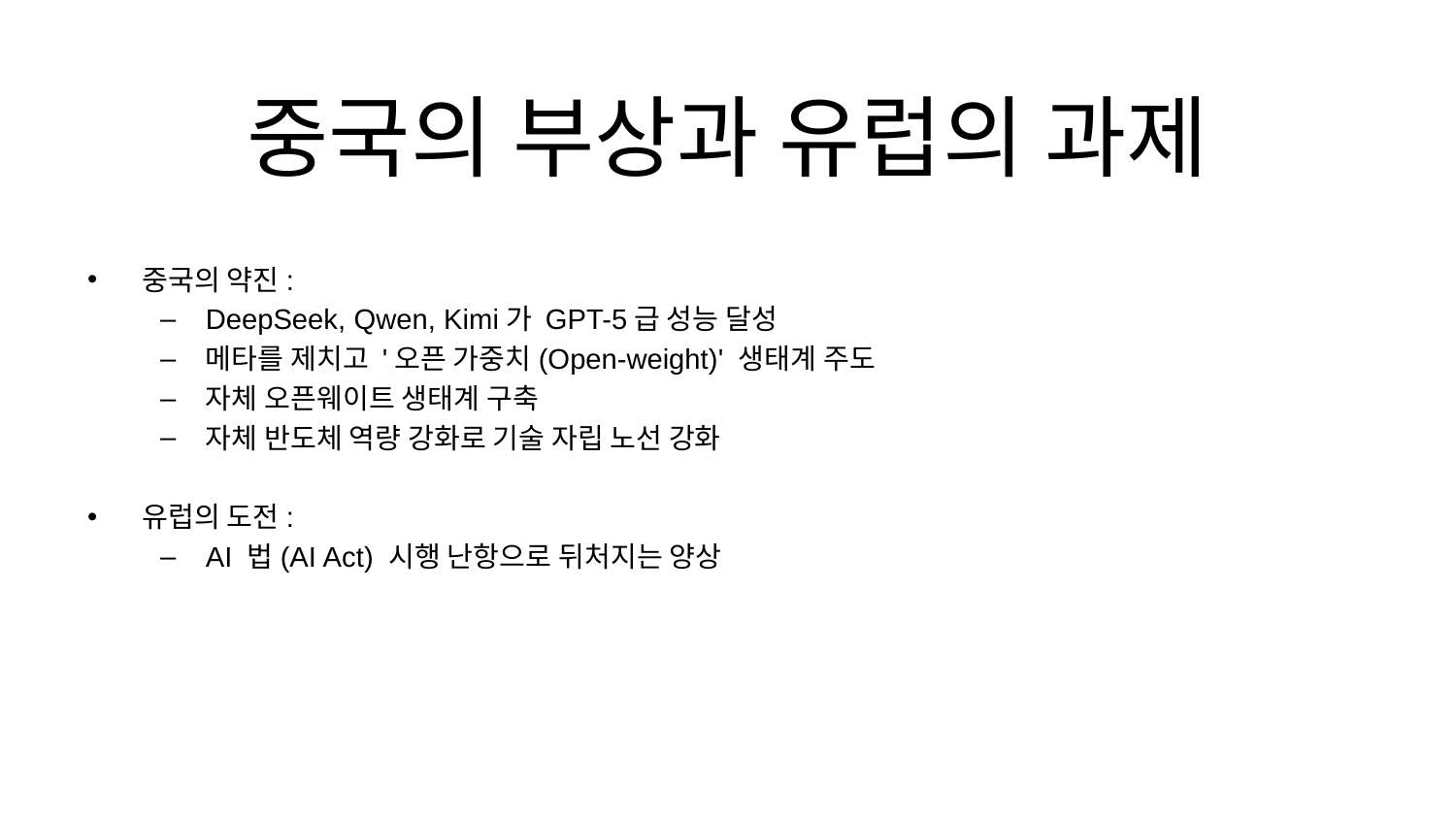

# 중국의 부상과 유럽의 과제
중국의 약진:
DeepSeek, Qwen, Kimi가 GPT-5급 성능 달성
메타를 제치고 '오픈 가중치(Open-weight)' 생태계 주도
자체 오픈웨이트 생태계 구축
자체 반도체 역량 강화로 기술 자립 노선 강화

유럽의 도전:
AI 법(AI Act) 시행 난항으로 뒤처지는 양상